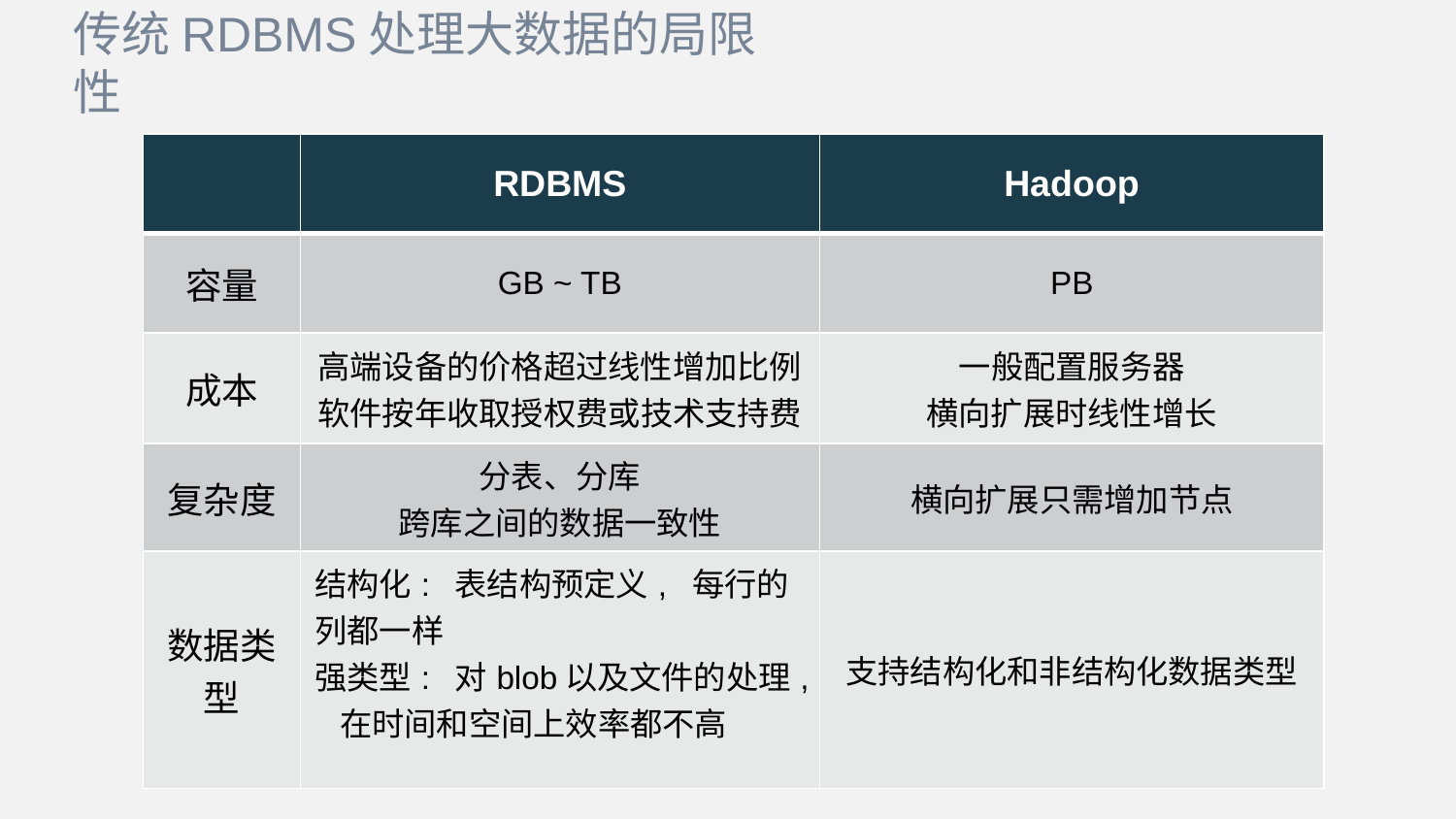

传统RDBMS处理大数据的局限性
|  | RDBMS | Hadoop |
| --- | --- | --- |
| 容量 | GB ~ TB | PB |
| 成本 | 高端设备的价格超过线性增加比例 软件按年收取授权费或技术支持费 | 一般配置服务器 横向扩展时线性增长 |
| 复杂度 | 分表、分库 跨库之间的数据一致性 | 横向扩展只需增加节点 |
| 数据类型 | 结构化: 表结构预定义, 每行的列都一样 强类型: 对blob以及文件的处理, 在时间和空间上效率都不高 | 支持结构化和非结构化数据类型 |